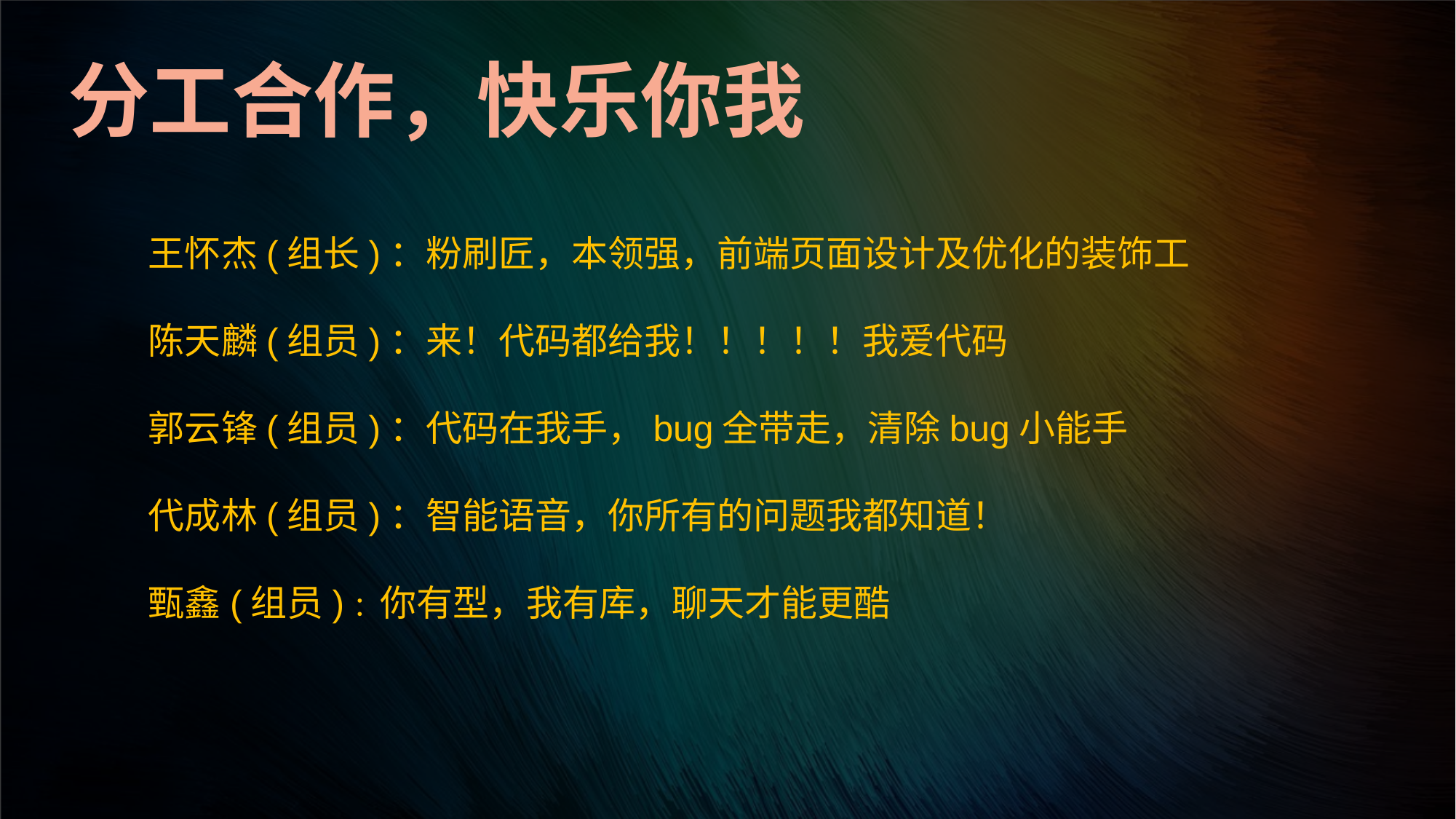

分工合作，快乐你我
王怀杰(组长)：粉刷匠，本领强，前端页面设计及优化的装饰工

陈天麟(组员)：来！代码都给我！！！！！我爱代码

郭云锋(组员)：代码在我手，bug全带走，清除bug小能手

代成林(组员)：智能语音，你所有的问题我都知道！

甄鑫(组员)：你有型，我有库，聊天才能更酷